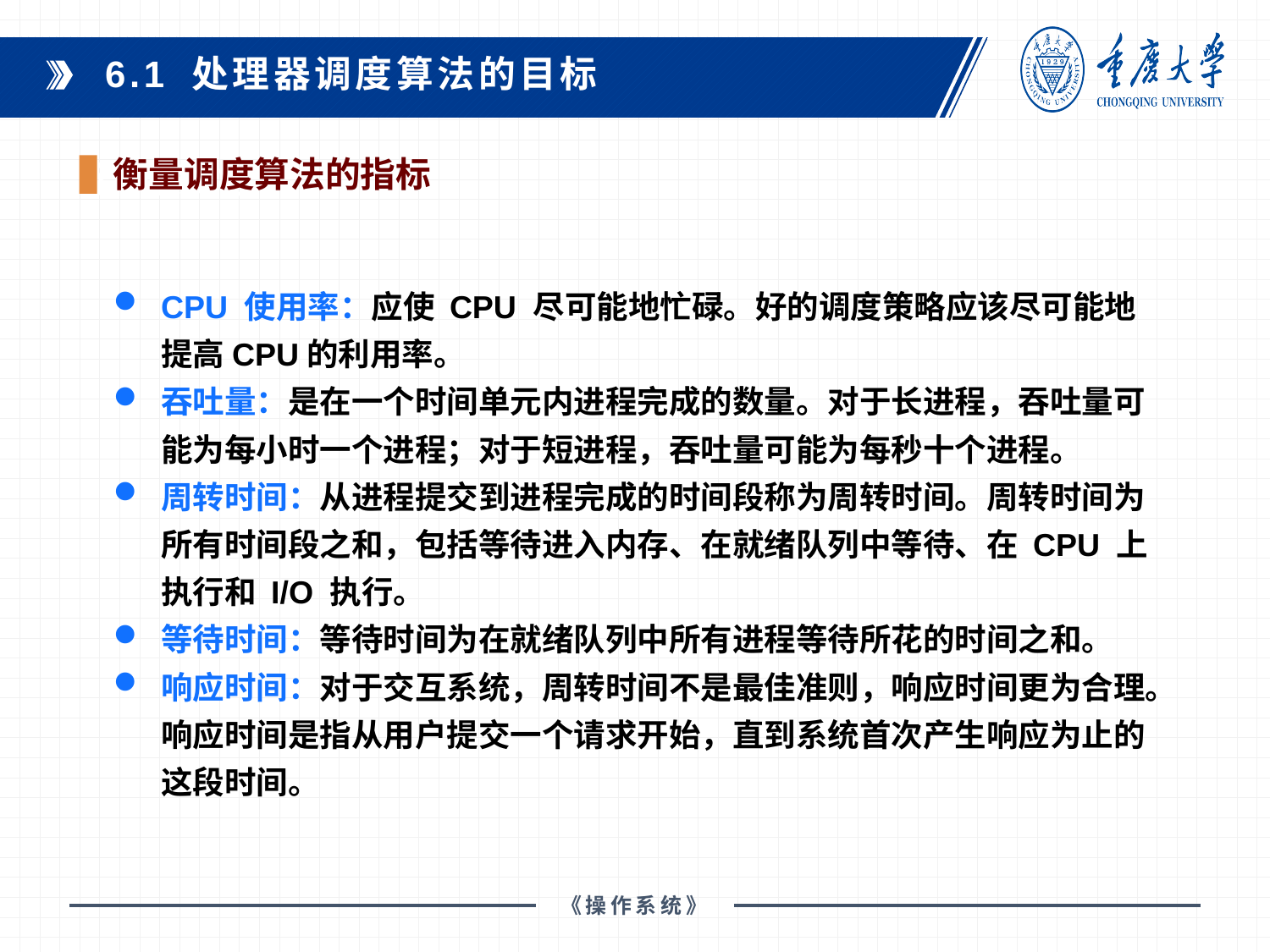

6.1 处理器调度算法的目标
衡量调度算法的指标

课程教材：

CPU 使用率：应使 CPU 尽可能地忙碌。好的调度策略应该尽可能地提高CPU的利用率。
吞吐量：是在一个时间单元内进程完成的数量。对于长进程，吞吐量可能为每小时一个进程；对于短进程，吞吐量可能为每秒十个进程。
周转时间：从进程提交到进程完成的时间段称为周转时间。周转时间为所有时间段之和，包括等待进入内存、在就绪队列中等待、在 CPU 上执行和 I/O 执行。
等待时间：等待时间为在就绪队列中所有进程等待所花的时间之和。
响应时间：对于交互系统，周转时间不是最佳准则，响应时间更为合理。响应时间是指从用户提交一个请求开始，直到系统首次产生响应为止的这段时间。